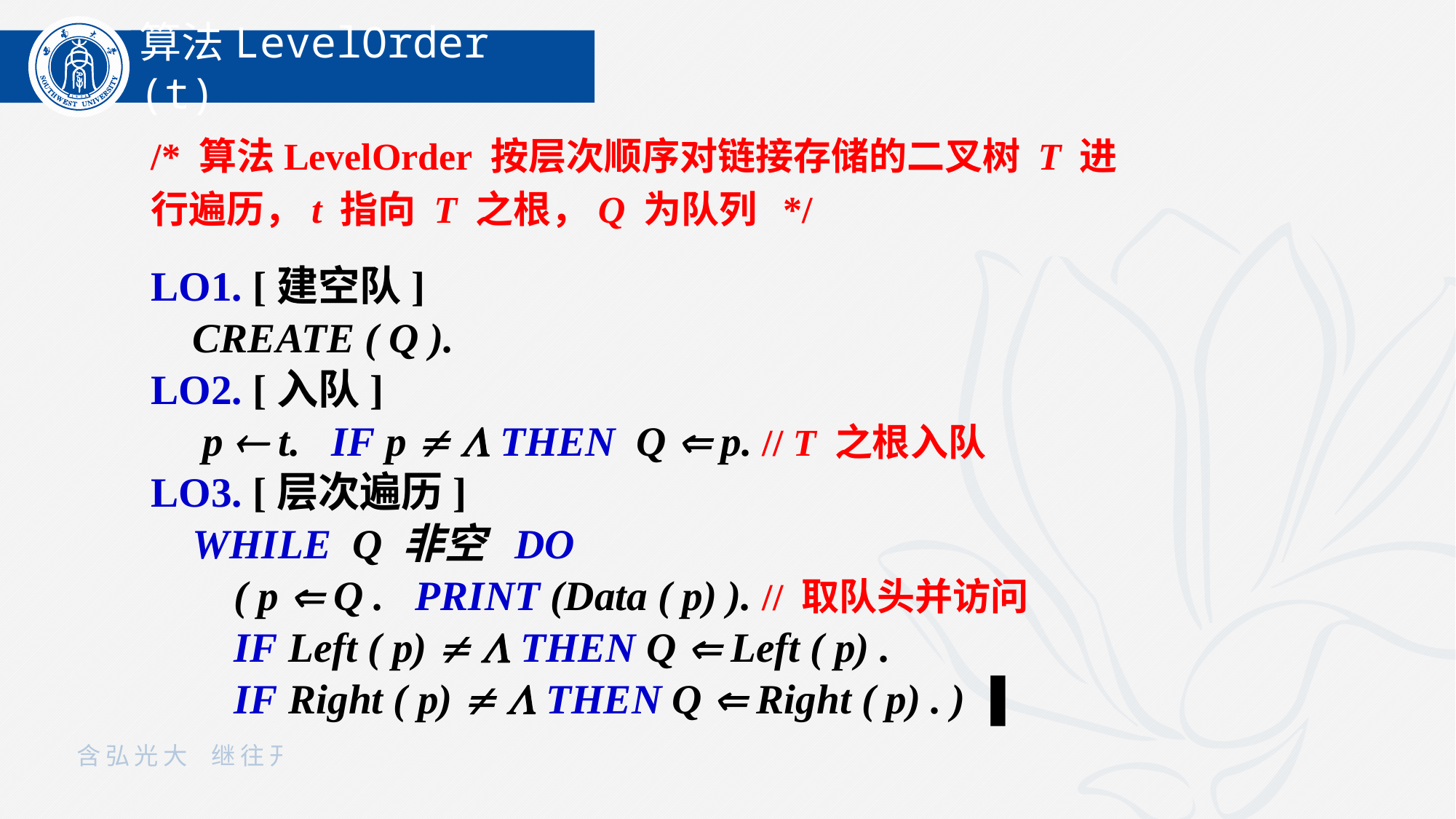

算法LevelOrder (t)
/* 算法LevelOrder 按层次顺序对链接存储的二叉树 T 进行遍历，t 指向 T 之根，Q 为队列  */
LO1. [建空队]
    CREATE ( Q ).
LO2. [入队]
     p ← t.   IF p ≠ Λ THEN  Q ⇐ p. // T 之根入队
LO3. [层次遍历]
    WHILE  Q 非空  DO
        ( p ⇐ Q .   PRINT (Data ( p) ). // 取队头并访问
        IF Left ( p) ≠ Λ THEN Q ⇐ Left ( p) .
        IF Right ( p) ≠ Λ THEN Q ⇐ Right ( p) . ) ▐